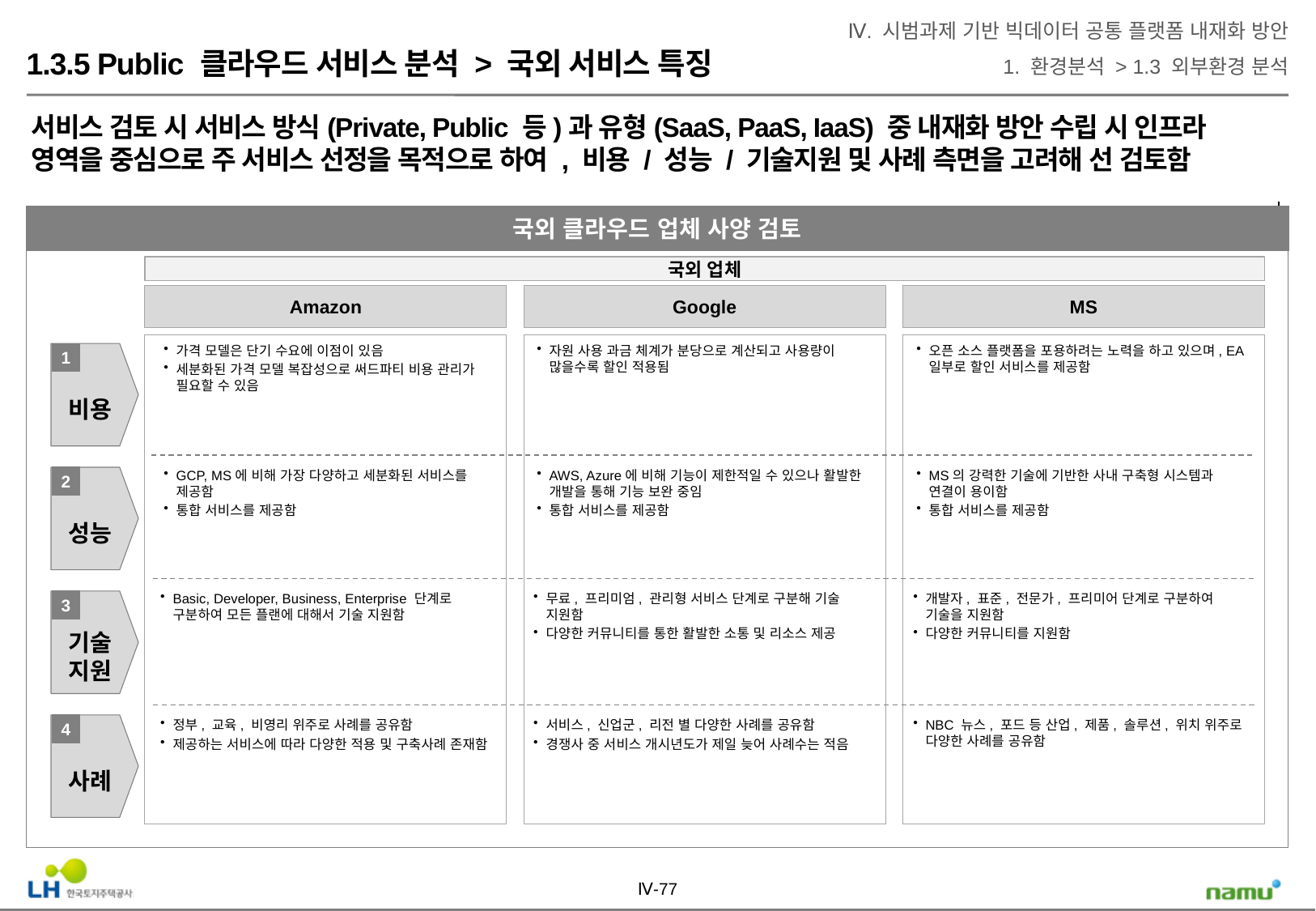

Ⅳ. 시범과제 기반 빅데이터 공통 플랫폼 내재화 방안
1. 환경분석 > 1.3 외부환경 분석
1.3.5 Public 클라우드 서비스 분석 > 국외 서비스 특징
서비스 검토 시 서비스 방식(Private, Public 등)과 유형(SaaS, PaaS, IaaS) 중 내재화 방안 수립 시 인프라 영역을 중심으로 주 서비스 선정을 목적으로 하여 , 비용 / 성능 / 기술지원 및 사례 측면을 고려해 선 검토함
국외 클라우드 업체 사양 검토

국외 업체
Amazon
Google
MS

가격 모델은 단기 수요에 이점이 있음
세분화된 가격 모델 복잡성으로 써드파티 비용 관리가 필요할 수 있음
자원 사용 과금 체계가 분당으로 계산되고 사용량이 많을수록 할인 적용됨
오픈 소스 플랫폼을 포용하려는 노력을 하고 있으며, EA 일부로 할인 서비스를 제공함
GCP, MS에 비해 가장 다양하고 세분화된 서비스를 제공함
통합 서비스를 제공함
AWS, Azure에 비해 기능이 제한적일 수 있으나 활발한 개발을 통해 기능 보완 중임
통합 서비스를 제공함
MS의 강력한 기술에 기반한 사내 구축형 시스템과 연결이 용이함
통합 서비스를 제공함

Basic, Developer, Business, Enterprise 단계로 구분하여 모든 플랜에 대해서 기술 지원함
무료, 프리미엄, 관리형 서비스 단계로 구분해 기술 지원함
다양한 커뮤니티를 통한 활발한 소통 및 리소스 제공
개발자, 표준, 전문가, 프리미어 단계로 구분하여 기술을 지원함
다양한 커뮤니티를 지원함
정부, 교육, 비영리 위주로 사례를 공유함
제공하는 서비스에 따라 다양한 적용 및 구축사례 존재함
서비스, 신업군, 리전 별 다양한 사례를 공유함
경쟁사 중 서비스 개시년도가 제일 늦어 사례수는 적음
NBC 뉴스, 포드 등 산업, 제품, 솔루션, 위치 위주로 다양한 사례를 공유함

비용
1

성능
2

기술
지원
3

사례
4